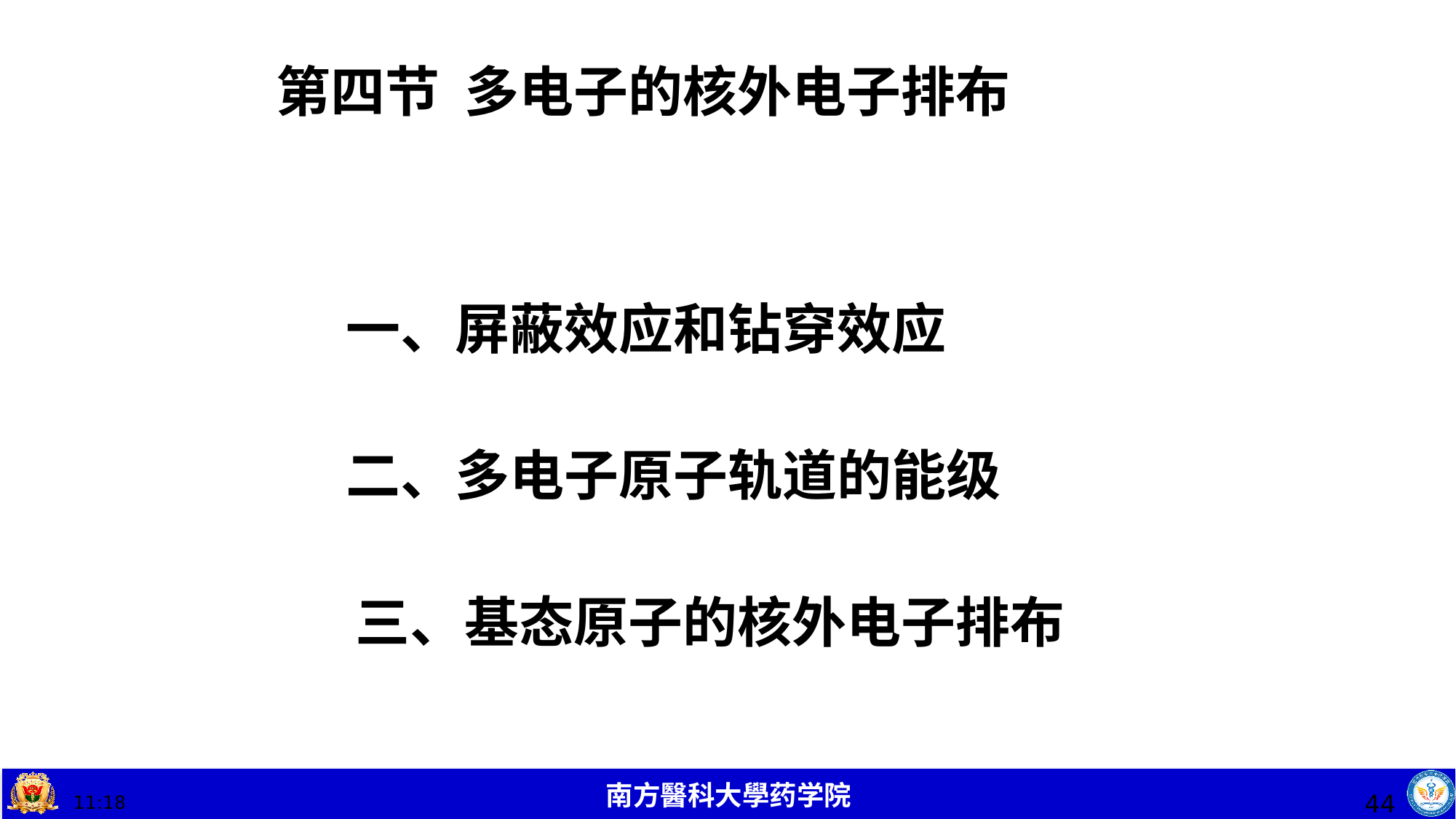

# 第四节  多电子的核外电子排布
一、屏蔽效应和钻穿效应
二、多电子原子轨道的能级
三、基态原子的核外电子排布
44
11:18